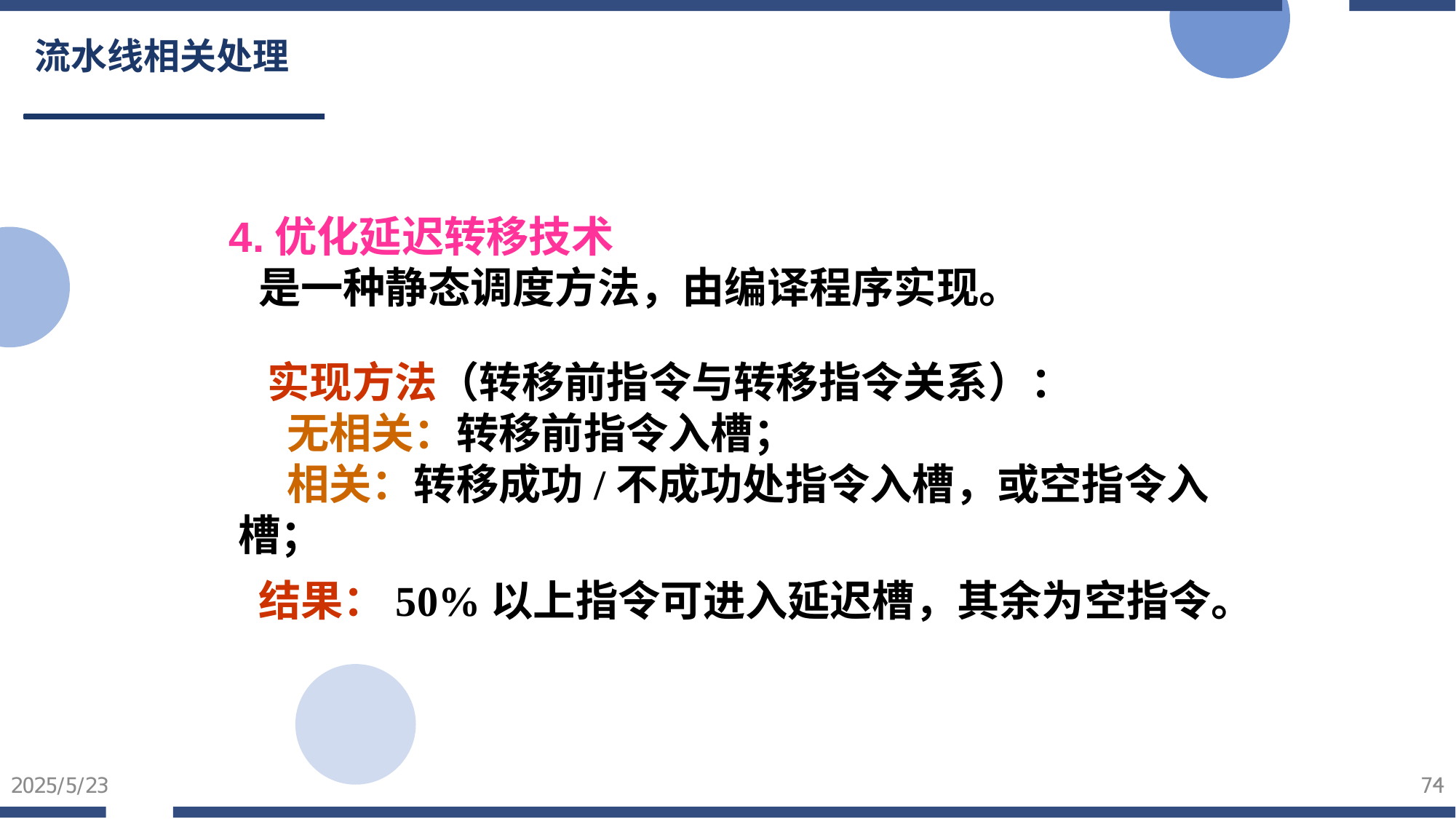

# 流水线相关处理
4.优化延迟转移技术
  是一种静态调度方法，由编译程序实现。
  实现方法（转移前指令与转移指令关系）：
    无相关：转移前指令入槽；
    相关：转移成功/不成功处指令入槽，或空指令入槽；
  结果：50%以上指令可进入延迟槽，其余为空指令。
2025/5/23
74